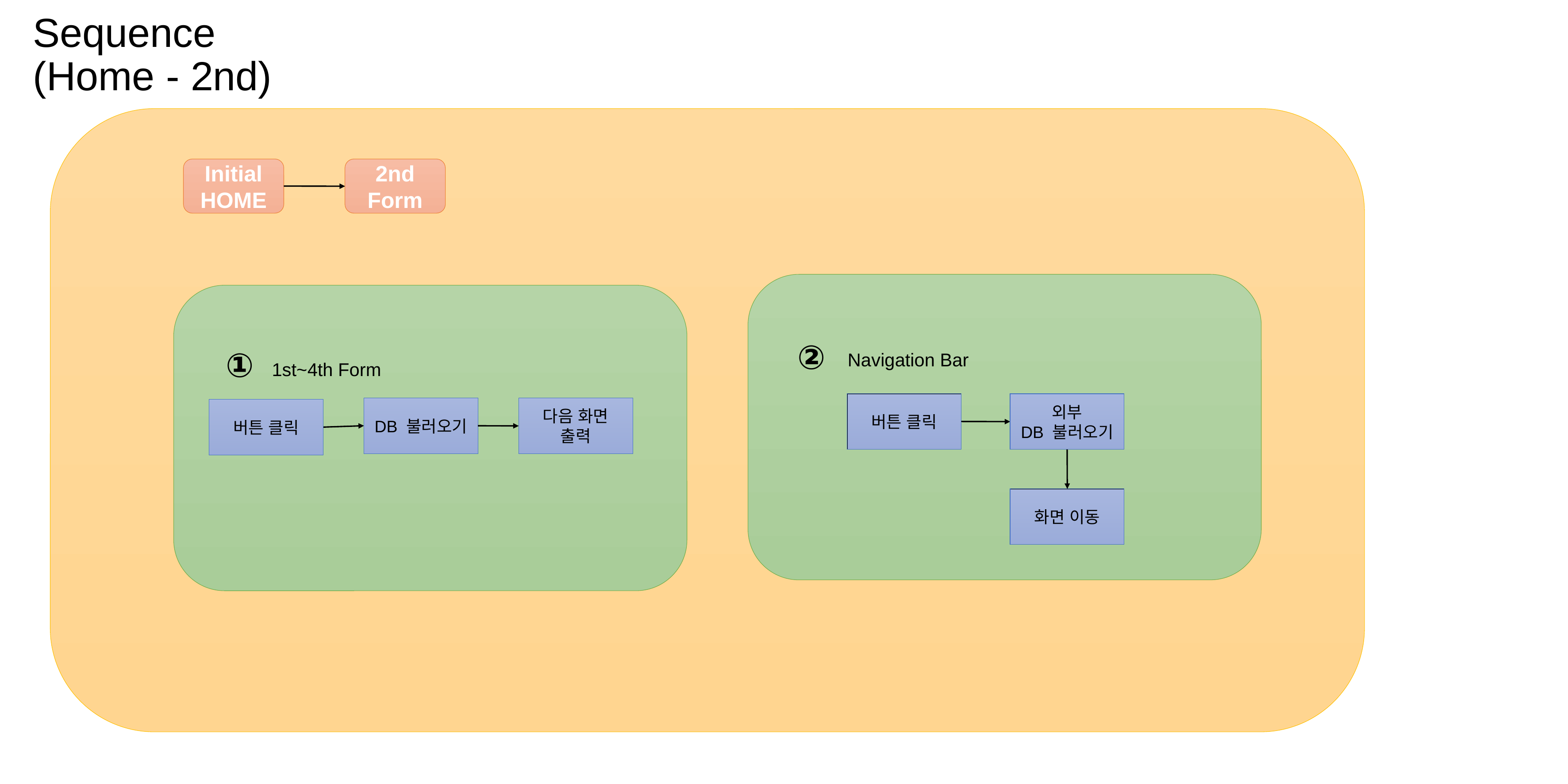

Sequence
(Home - 2nd)

Initial
HOME
2nd
Form

②
①
Navigation Bar
1st~4th Form
버튼 클릭
외부
DB 불러오기
DB 불러오기
다음 화면
출력
버튼 클릭
화면 이동